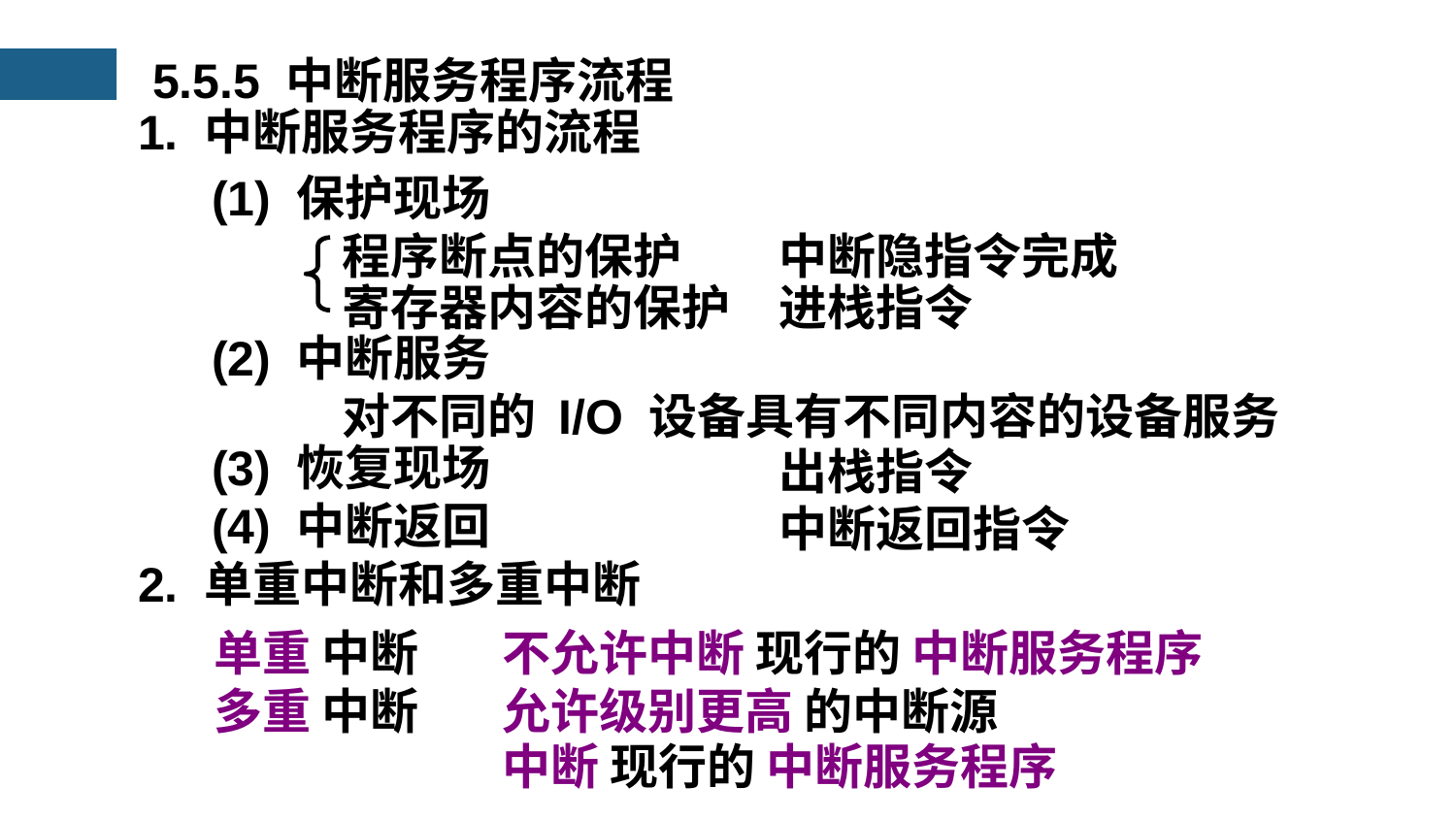

5.5.5 中断服务程序流程
1. 中断服务程序的流程
(1) 保护现场
程序断点的保护
寄存器内容的保护
中断隐指令完成

进栈指令
(2) 中断服务
对不同的 I/O 设备具有不同内容的设备服务
(3) 恢复现场
出栈指令
(4) 中断返回
中断返回指令
2. 单重中断和多重中断
单重 中断
多重 中断
不允许中断 现行的 中断服务程序
允许级别更高 的中断源
中断 现行的 中断服务程序